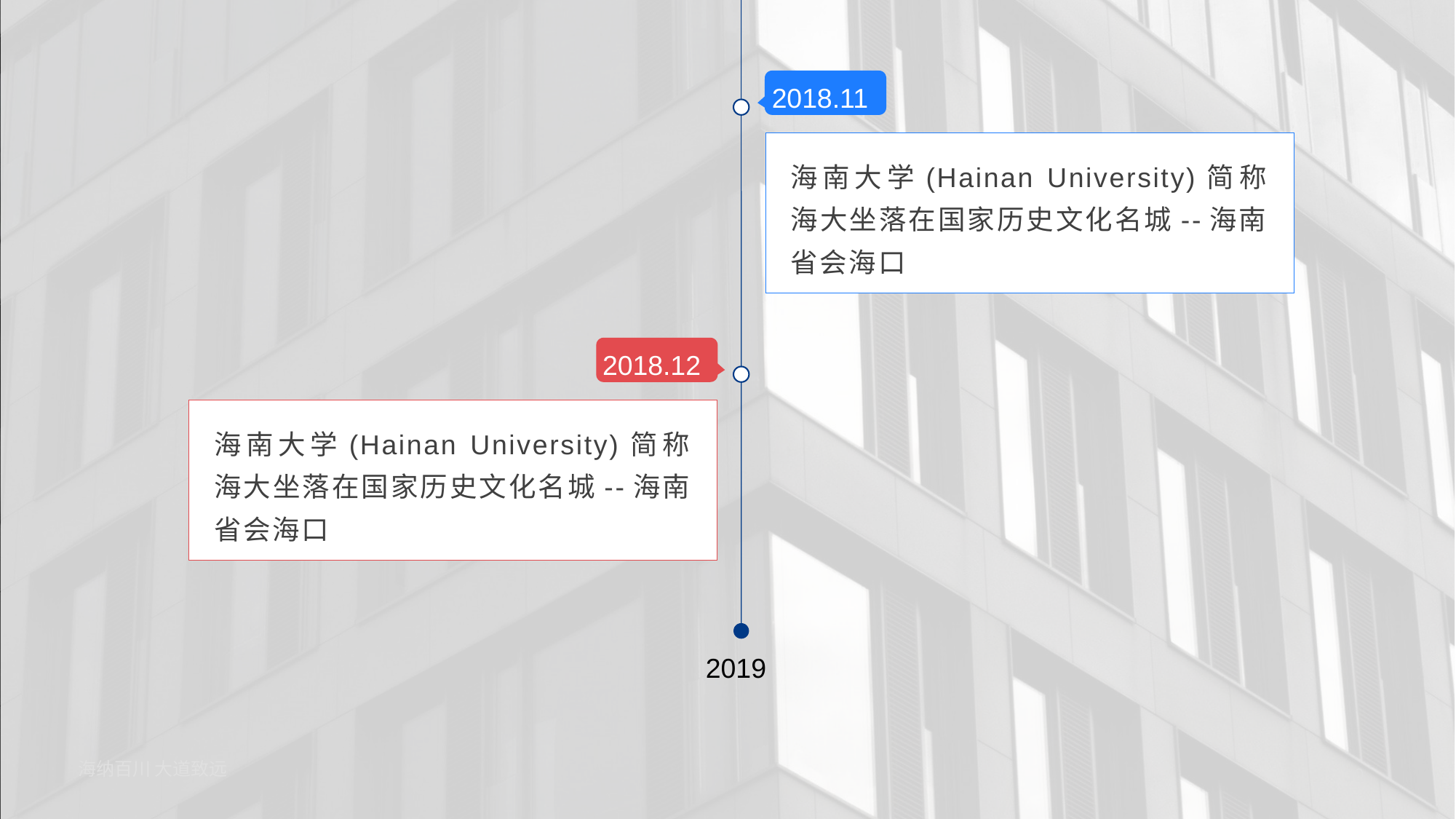

2018.11

海南大学(Hainan University)简称海大坐落在国家历史文化名城--海南省会海口
2018.12

海南大学(Hainan University)简称海大坐落在国家历史文化名城--海南省会海口

2019
海纳百川 大道致远
30